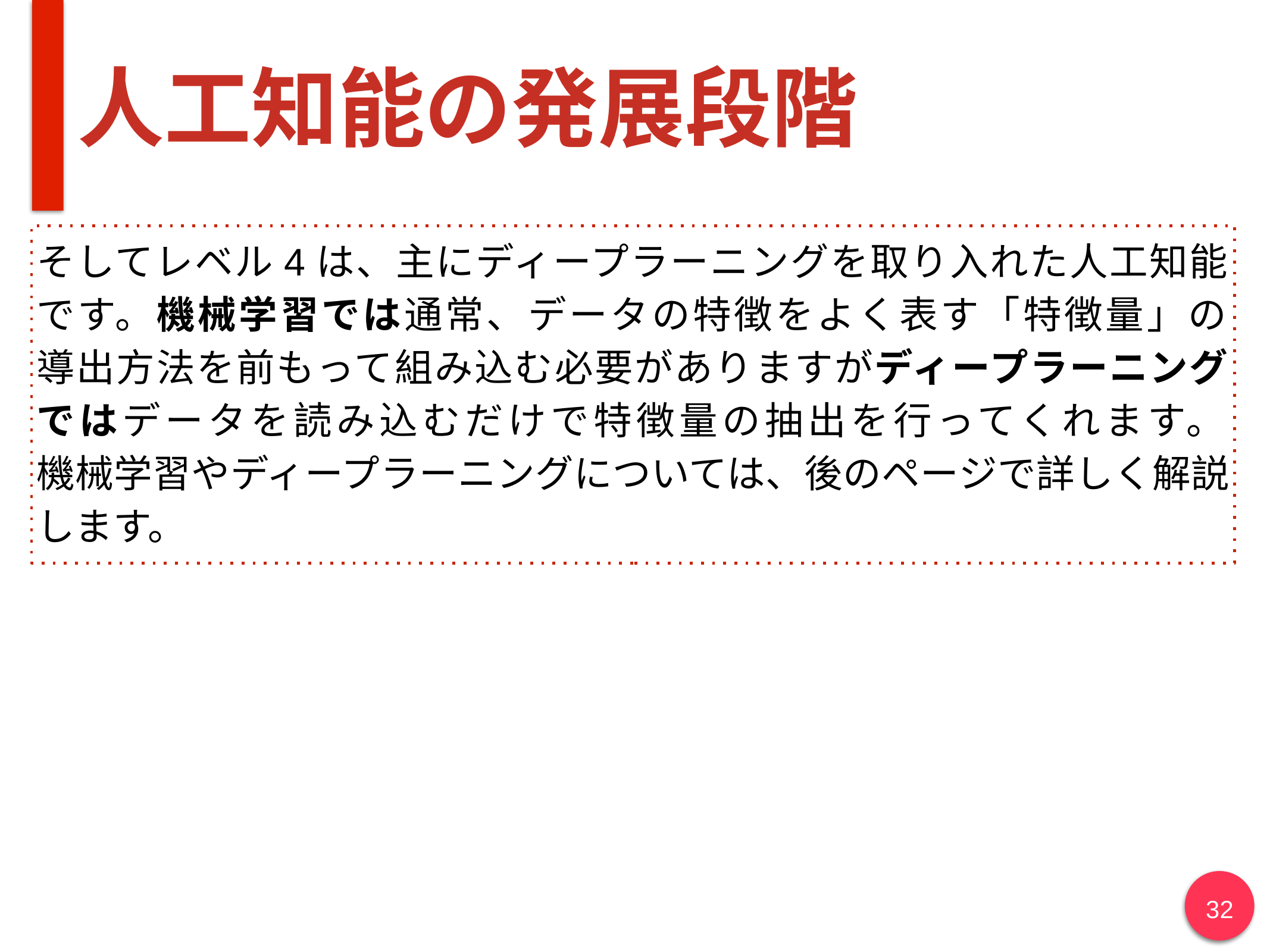

# 人工知能の発展段階
そしてレベル4は、主にディープラーニングを取り入れた人工知能
です。機械学習では通常、データの特徴をよく表す「特徴量」の
導出方法を前もって組み込む必要がありますがディープラーニング
ではデータを読み込むだけで特徴量の抽出を行ってくれます。
機械学習やディープラーニングについては、後のページで詳しく解説します。

32